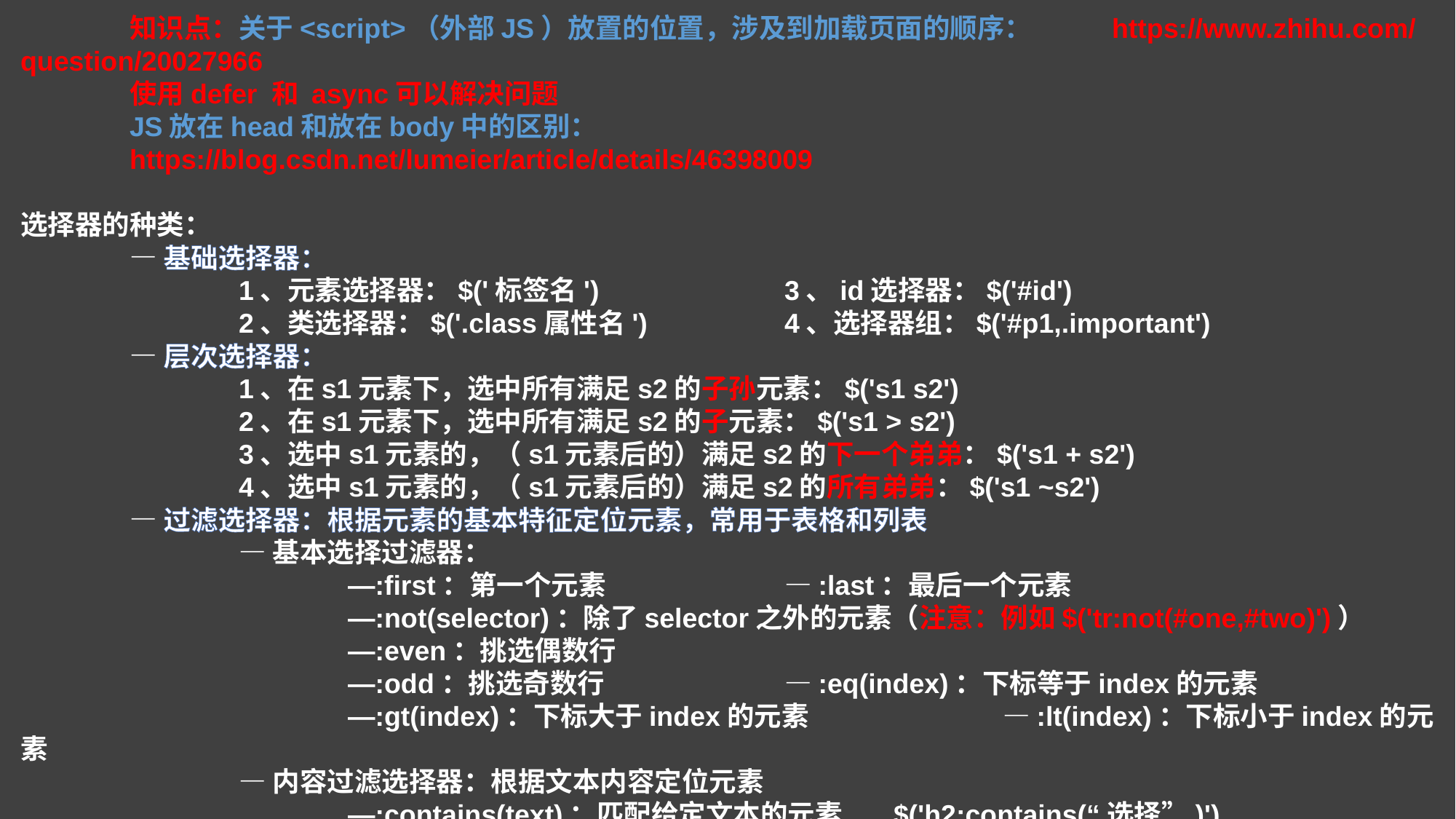

知识点：关于<script>（外部JS）放置的位置，涉及到加载页面的顺序：	https://www.zhihu.com/question/20027966
	使用defer 和 async可以解决问题
	JS放在head和放在body中的区别：
	https://blog.csdn.net/lumeier/article/details/46398009

选择器的种类：
	—基础选择器：
		1、元素选择器：$('标签名')		3、id选择器：$('#id')
		2、类选择器：$('.class属性名')		4、选择器组：$('#p1,.important')
	—层次选择器：
		1、在s1元素下，选中所有满足s2的子孙元素：$('s1 s2')
		2、在s1元素下，选中所有满足s2的子元素：$('s1 > s2')
		3、选中s1元素的，（s1元素后的）满足s2的下一个弟弟：$('s1 + s2')
		4、选中s1元素的，（s1元素后的）满足s2的所有弟弟：$('s1 ~s2')
	—过滤选择器：根据元素的基本特征定位元素，常用于表格和列表
		—基本选择过滤器：
			—:first：第一个元素		—:last：最后一个元素
			—:not(selector)：除了selector之外的元素（注意：例如$('tr:not(#one,#two)')）
			—:even：挑选偶数行
			—:odd：挑选奇数行		—:eq(index)：下标等于index的元素
			—:gt(index)：下标大于index的元素		—:lt(index)：下标小于index的元素
		—内容过滤选择器：根据文本内容定位元素
			—:contains(text)：匹配给定文本的元素	$('h2:contains(“选择”)')
			—:empty：匹配所有不包含子元素或文本的空元素。